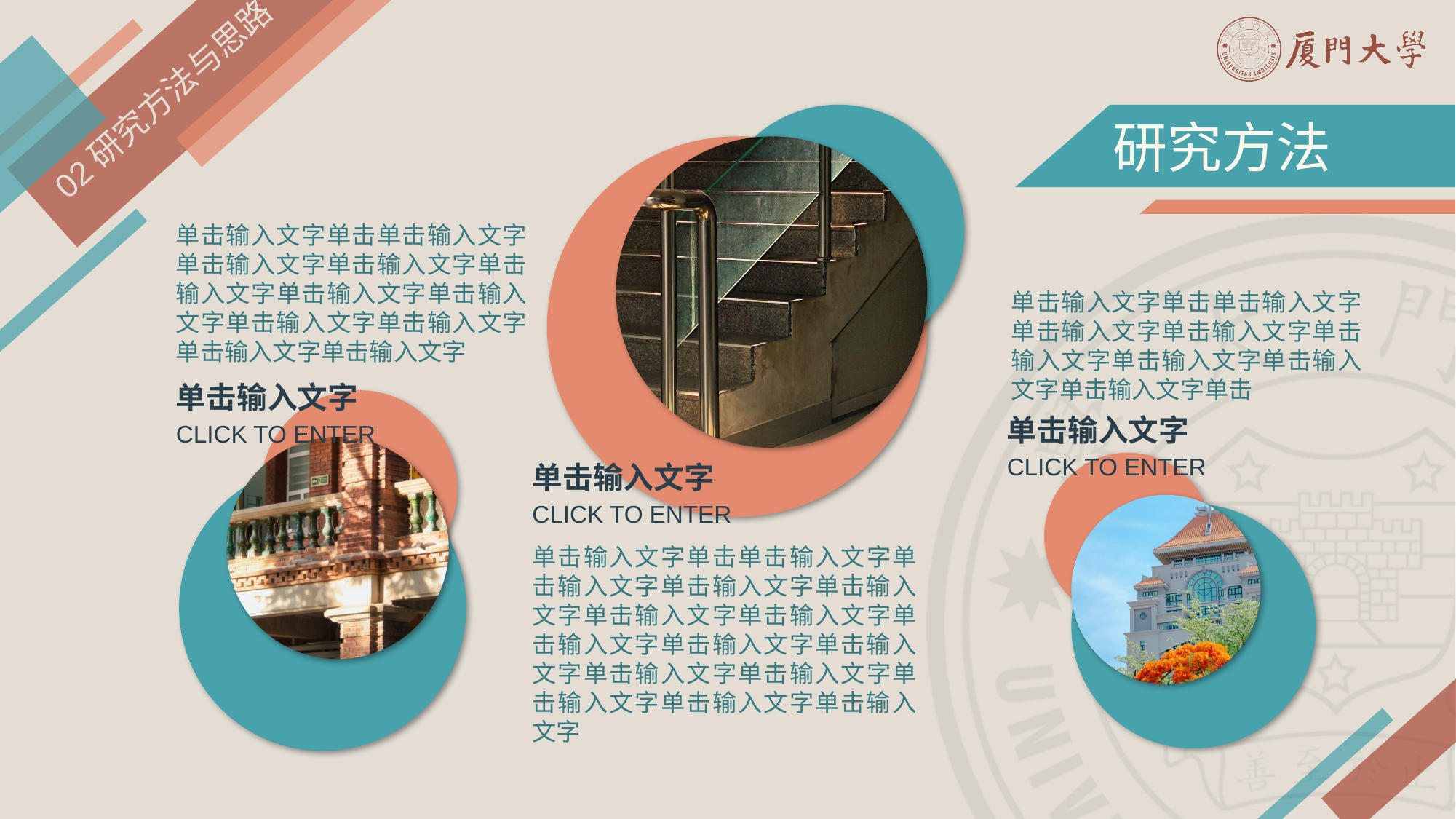

02研究方法与思路

研究方法

单击输入文字单击单击输入文字单击输入文字单击输入文字单击输入文字单击输入文字单击输入文字单击输入文字单击输入文字单击输入文字单击输入文字
单击输入文字
CLICK TO ENTER
单击输入文字单击单击输入文字单击输入文字单击输入文字单击输入文字单击输入文字单击输入文字单击输入文字单击
单击输入文字
CLICK TO ENTER

单击输入文字
CLICK TO ENTER
单击输入文字单击单击输入文字单击输入文字单击输入文字单击输入文字单击输入文字单击输入文字单击输入文字单击输入文字单击输入文字单击输入文字单击输入文字单击输入文字单击输入文字单击输入文字